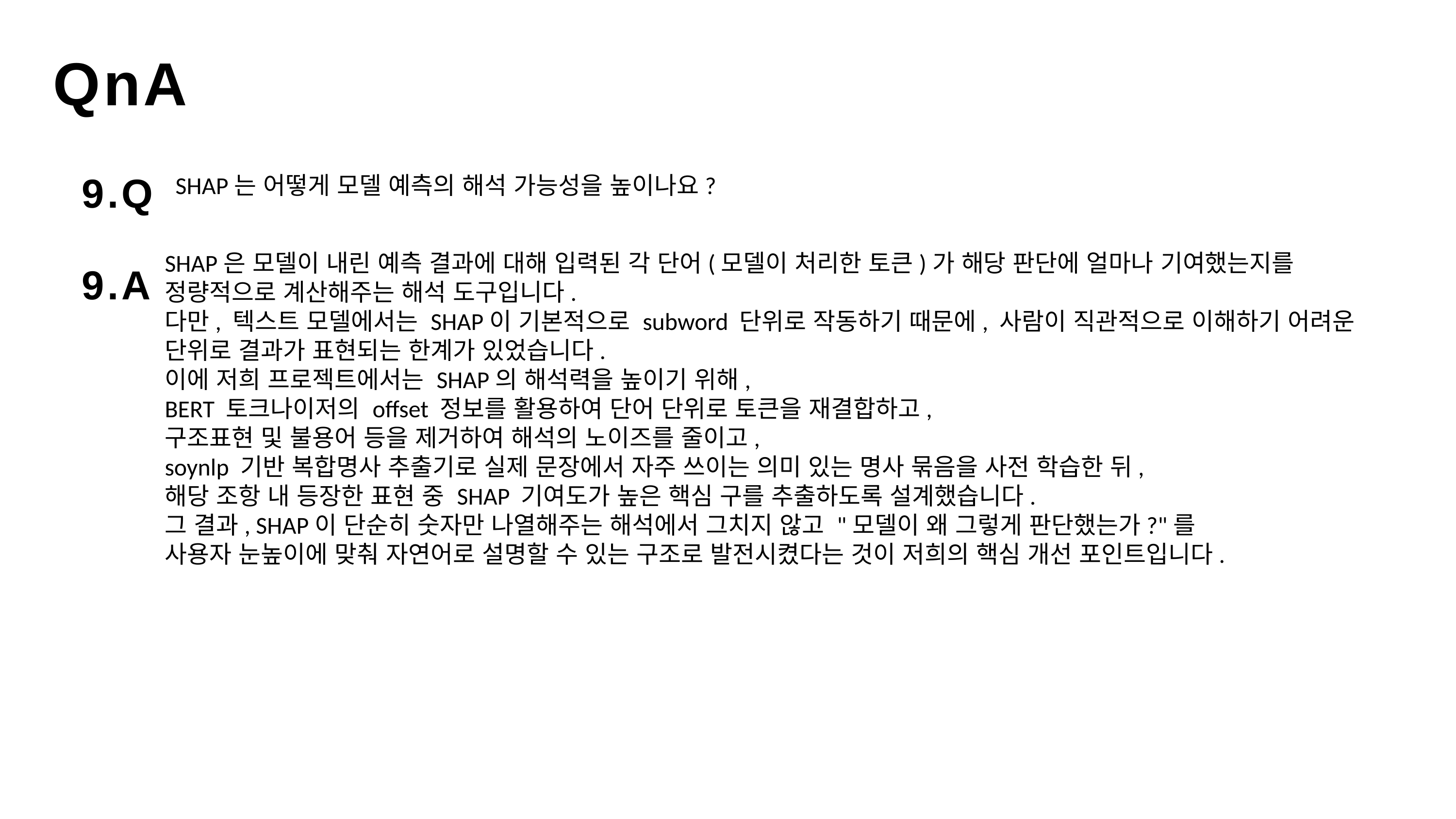

QnA
9.Q
SHAP는 어떻게 모델 예측의 해석 가능성을 높이나요?
9.A
SHAP은 모델이 내린 예측 결과에 대해 입력된 각 단어(모델이 처리한 토큰)가 해당 판단에 얼마나 기여했는지를 정량적으로 계산해주는 해석 도구입니다.
다만, 텍스트 모델에서는 SHAP이 기본적으로 subword 단위로 작동하기 때문에, 사람이 직관적으로 이해하기 어려운 단위로 결과가 표현되는 한계가 있었습니다.
이에 저희 프로젝트에서는 SHAP의 해석력을 높이기 위해,
BERT 토크나이저의 offset 정보를 활용하여 단어 단위로 토큰을 재결합하고,
구조표현 및 불용어 등을 제거하여 해석의 노이즈를 줄이고,
soynlp 기반 복합명사 추출기로 실제 문장에서 자주 쓰이는 의미 있는 명사 묶음을 사전 학습한 뒤,
해당 조항 내 등장한 표현 중 SHAP 기여도가 높은 핵심 구를 추출하도록 설계했습니다.
그 결과, SHAP이 단순히 숫자만 나열해주는 해석에서 그치지 않고 "모델이 왜 그렇게 판단했는가?"를
사용자 눈높이에 맞춰 자연어로 설명할 수 있는 구조로 발전시켰다는 것이 저희의 핵심 개선 포인트입니다.